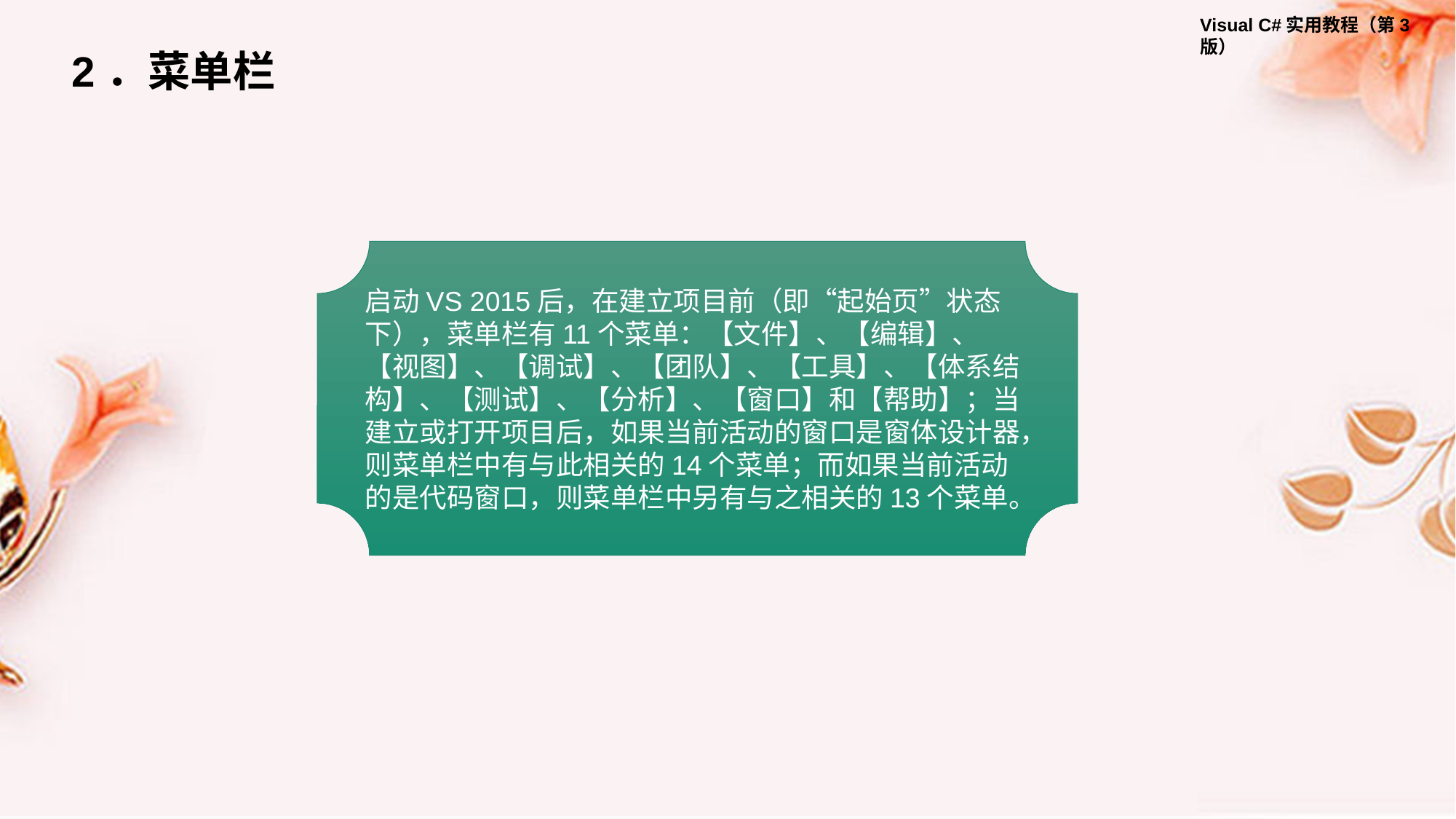

2．菜单栏
启动VS 2015后，在建立项目前（即“起始页”状态下），菜单栏有11个菜单：【文件】、【编辑】、【视图】、【调试】、【团队】、【工具】、【体系结构】、【测试】、【分析】、【窗口】和【帮助】；当建立或打开项目后，如果当前活动的窗口是窗体设计器，则菜单栏中有与此相关的14个菜单；而如果当前活动的是代码窗口，则菜单栏中另有与之相关的13个菜单。